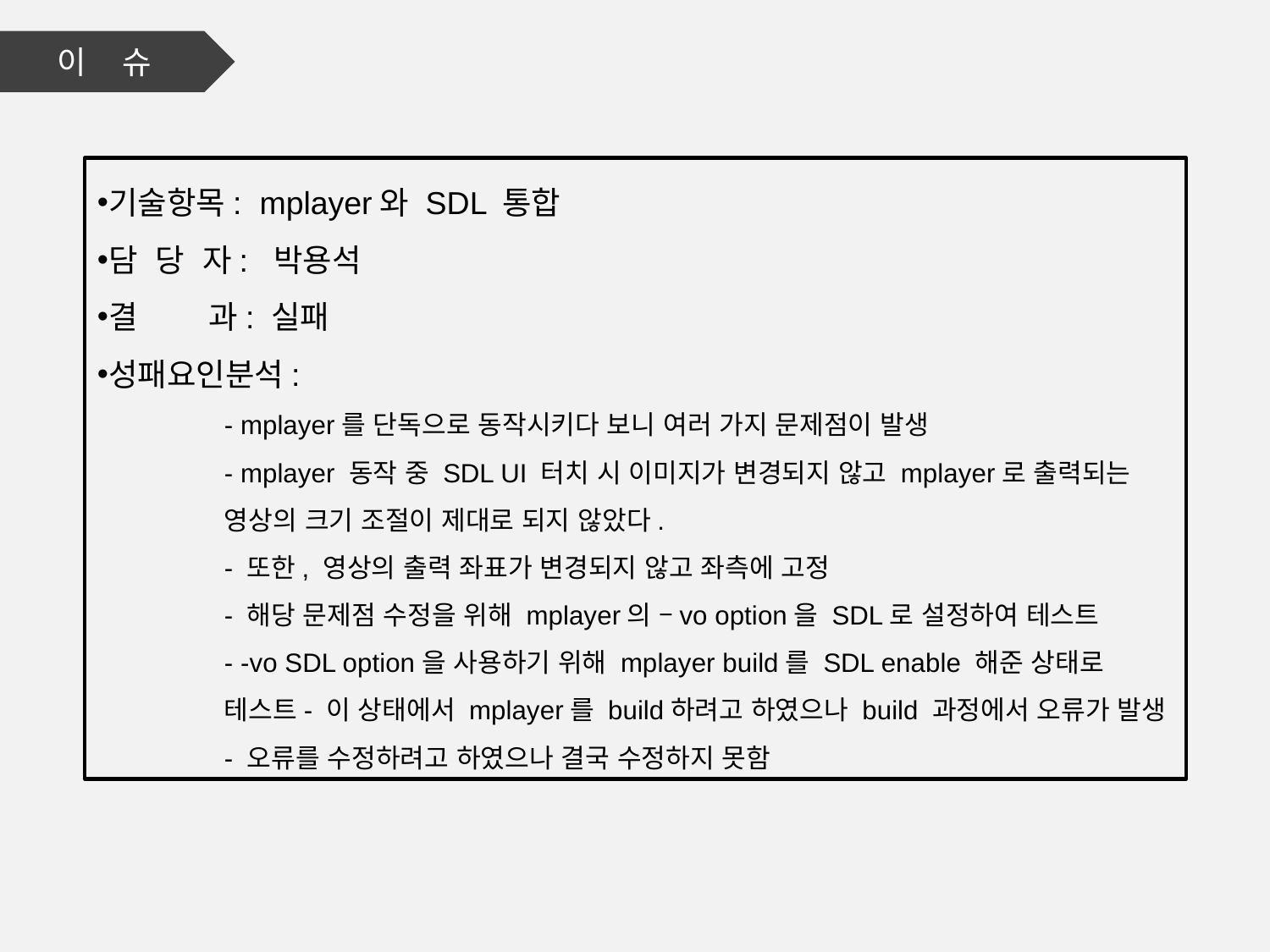

이    슈
기술항목:  mplayer와 SDL 통합
담  당  자:  박용석
결        과: 실패
성패요인분석:
- mplayer를 단독으로 동작시키다 보니 여러 가지 문제점이 발생
- mplayer 동작 중 SDL UI 터치 시 이미지가 변경되지 않고 mplayer로 출력되는 영상의 크기 조절이 제대로 되지 않았다.
- 또한, 영상의 출력 좌표가 변경되지 않고 좌측에 고정
- 해당 문제점 수정을 위해 mplayer의 –vo option을 SDL로 설정하여 테스트
- -vo SDL option을 사용하기 위해 mplayer build를 SDL enable 해준 상태로 테스트- 이 상태에서 mplayer를 build하려고 하였으나 build 과정에서 오류가 발생
- 오류를 수정하려고 하였으나 결국 수정하지 못함